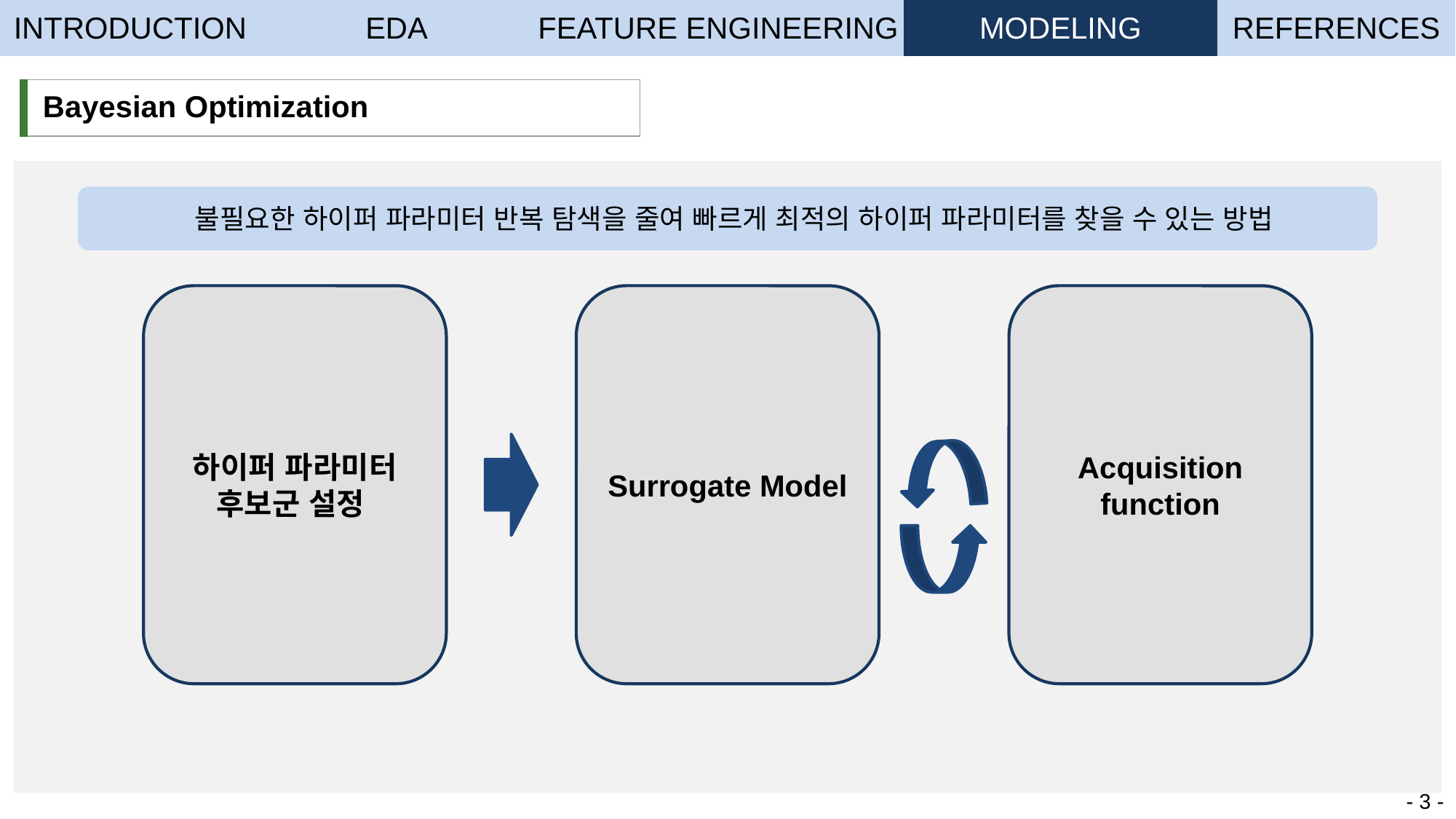

| INTRODUCTION | EDA | FEATURE ENGINEERING | MODELING | REFERENCES |
| --- | --- | --- | --- | --- |
| Bayesian Optimization |
| --- |

 불필요한 하이퍼 파라미터 반복 탐색을 줄여 빠르게 최적의 하이퍼 파라미터를 찾을 수 있는 방법
하이퍼 파라미터 후보군 설정
Surrogate Model
Acquisition function

- 3 -